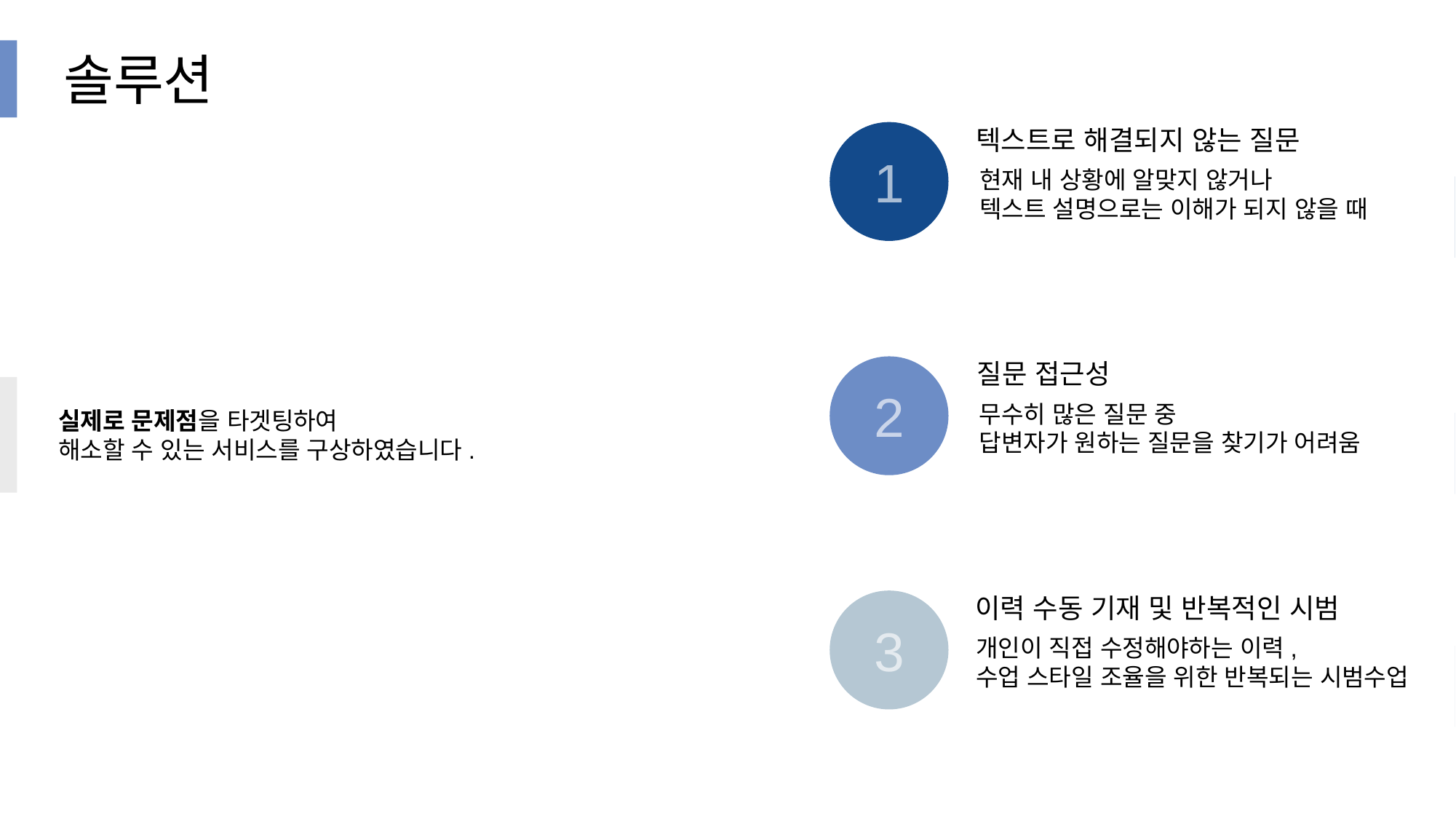

솔루션

실시간이 필요한 경우 화상 질문

1
화상에 대한 예약 및 성사 확인,
답변자에 대한 평가 서비스 진행
텍스트로 해결되지 않는 질문

1
현재 내 상황에 알맞지 않거나
텍스트 설명으로는 이해가 되지 않을 때

질문 예상 난이도 표기

2
질문자가 스스로 문제에 대한 난이도 표기,
한 눈에 보여주며 쉬운 접근 가능
질문 접근성

2
무수히 많은 질문 중
답변자가 원하는 질문을 찾기가 어려움

실제로 문제점을 타겟팅하여
해소할 수 있는 서비스를 구상하였습니다.

이력 자동 등록 및 수업 영상 제공

3
서비스 내 활동을 통계로 제공,
화상으로 진행한 영상을 답변으로 공개
이력 수동 기재 및 반복적인 시범

3
개인이 직접 수정해야하는 이력,
수업 스타일 조율을 위한 반복되는 시범수업